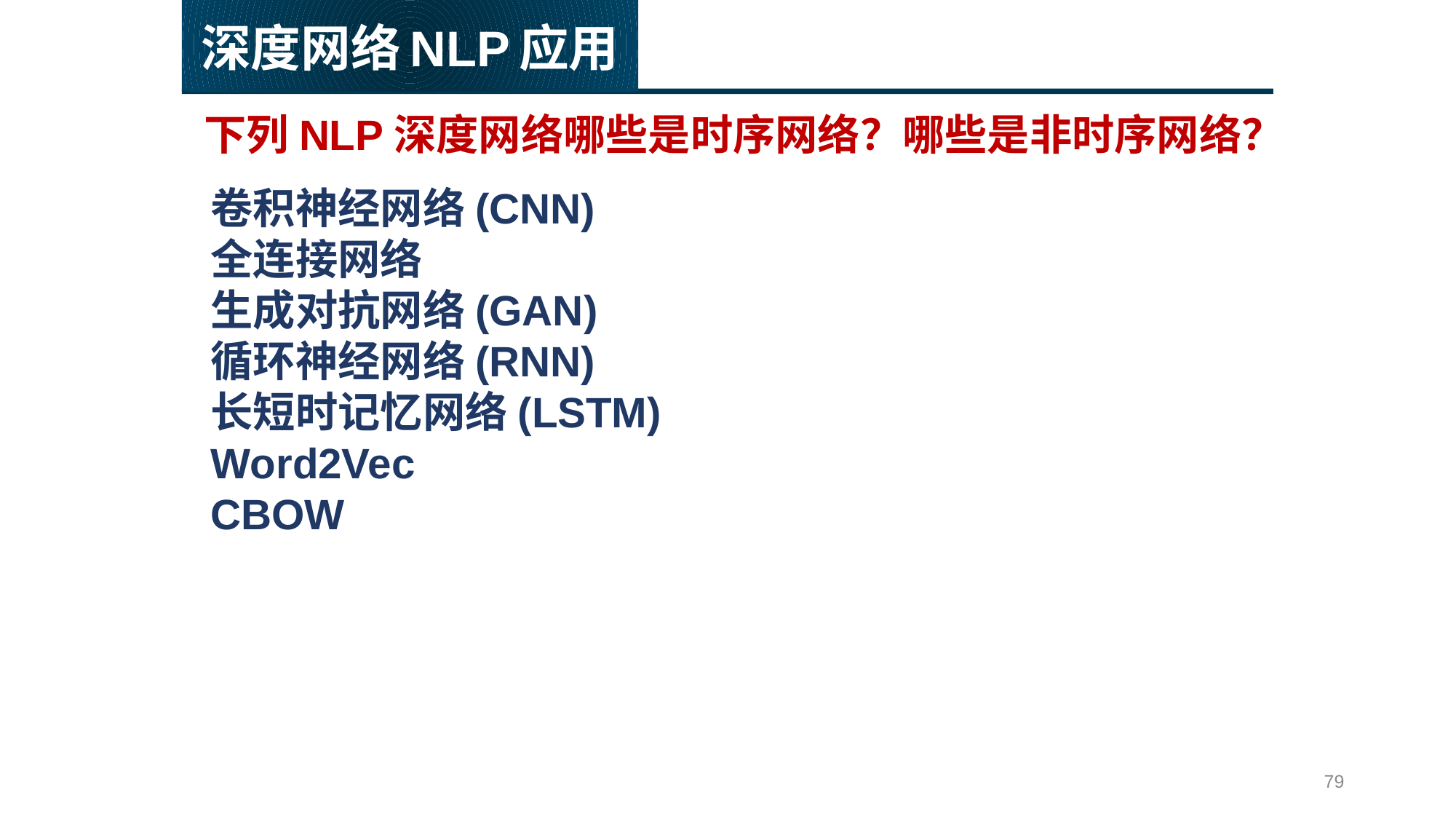

深度网络NLP应用

下列NLP深度网络哪些是时序网络？哪些是非时序网络？

卷积神经网络(CNN)
全连接网络
生成对抗网络(GAN)
循环神经网络(RNN)
长短时记忆网络(LSTM)
Word2Vec
CBOW
79